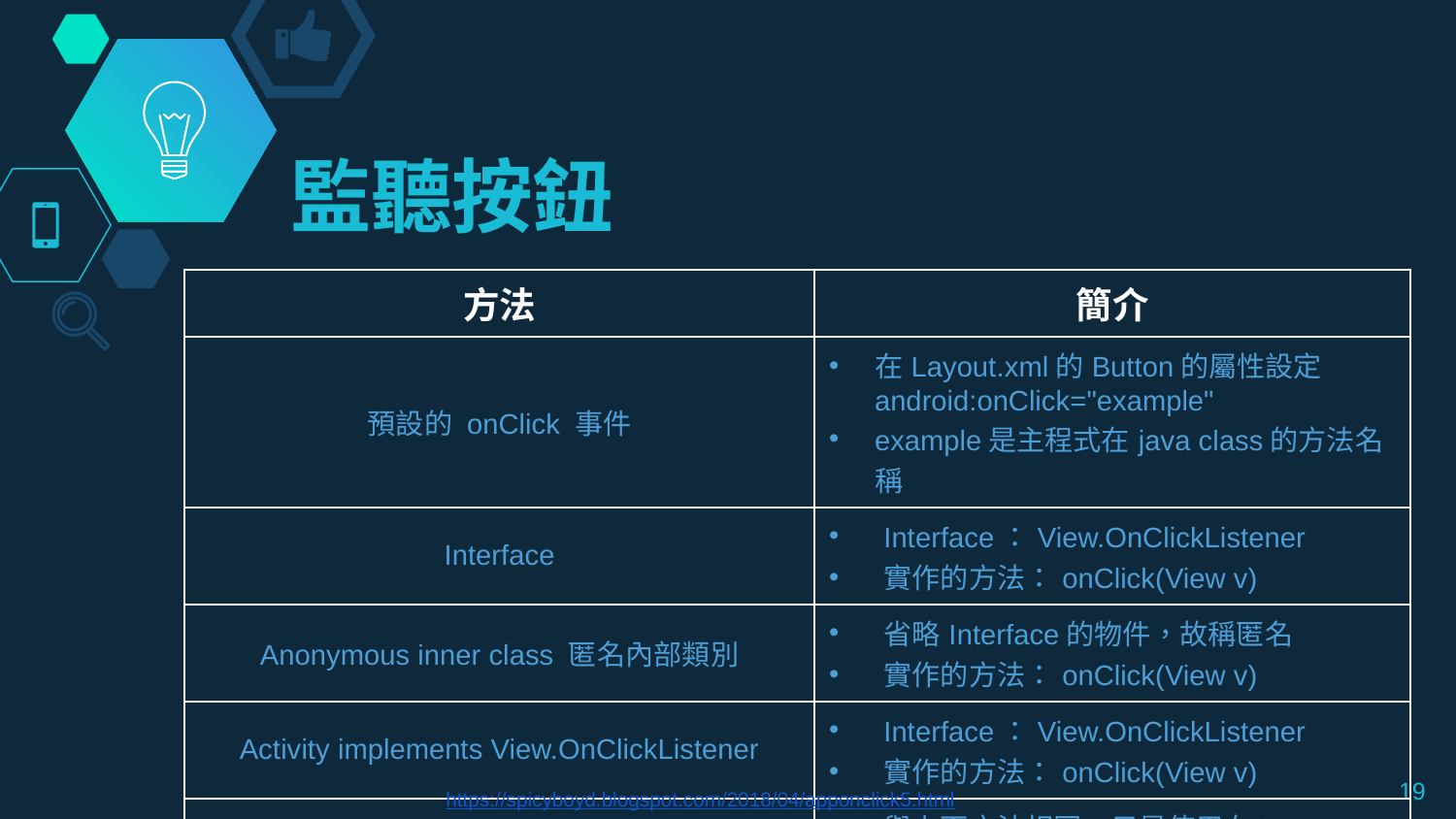

# 監聽按鈕
| 方法 | 簡介 |
| --- | --- |
| 預設的 onClick 事件 | 在Layout.xml的Button的屬性設定 android:onClick="example" example是主程式在java class的方法名稱 |
| Interface | Interface：View.OnClickListener 實作的方法：onClick(View v) |
| Anonymous inner class 匿名內部類別 | 省略Interface的物件，故稱匿名 實作的方法：onClick(View v) |
| Activity implements View.OnClickListener | Interface：View.OnClickListener 實作的方法：onClick(View v) |
| Inner Class implements View.OnClickListener | 與上面方法相同，只是使用在Inner Class |
https://spicyboyd.blogspot.com/2018/04/apponclick5.html